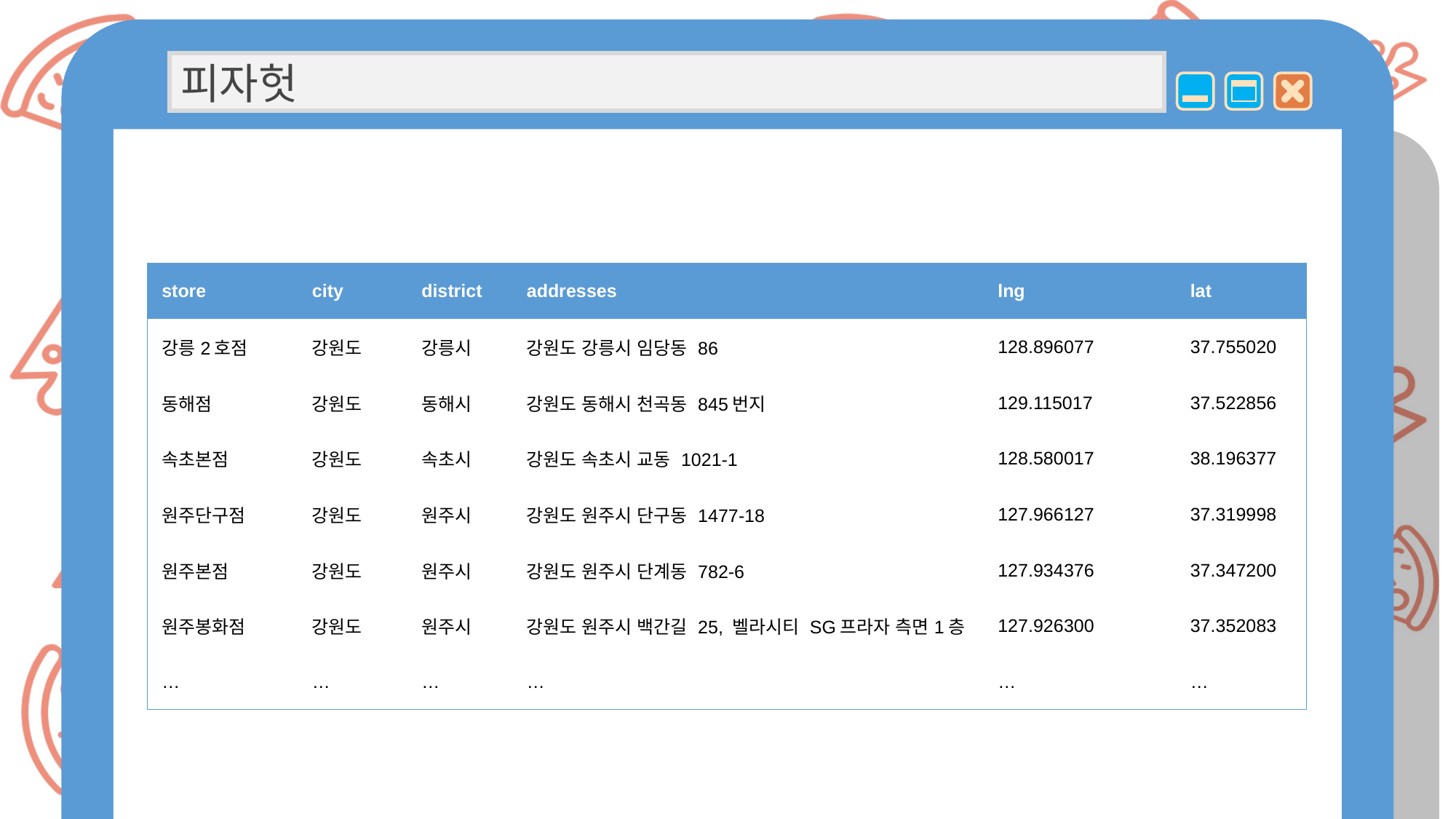

피자헛

| store | city | district | addresses | lng | lat |
| --- | --- | --- | --- | --- | --- |
| 강릉2호점 | 강원도 | 강릉시 | 강원도 강릉시 임당동 86 | 128.896077 | 37.755020 |
| 동해점 | 강원도 | 동해시 | 강원도 동해시 천곡동 845번지 | 129.115017 | 37.522856 |
| 속초본점 | 강원도 | 속초시 | 강원도 속초시 교동 1021-1 | 128.580017 | 38.196377 |
| 원주단구점 | 강원도 | 원주시 | 강원도 원주시 단구동 1477-18 | 127.966127 | 37.319998 |
| 원주본점 | 강원도 | 원주시 | 강원도 원주시 단계동 782-6 | 127.934376 | 37.347200 |
| 원주봉화점 | 강원도 | 원주시 | 강원도 원주시 백간길 25, 벨라시티 SG프라자 측면1층 | 127.926300 | 37.352083 |
| … | … | … | … | … | … |